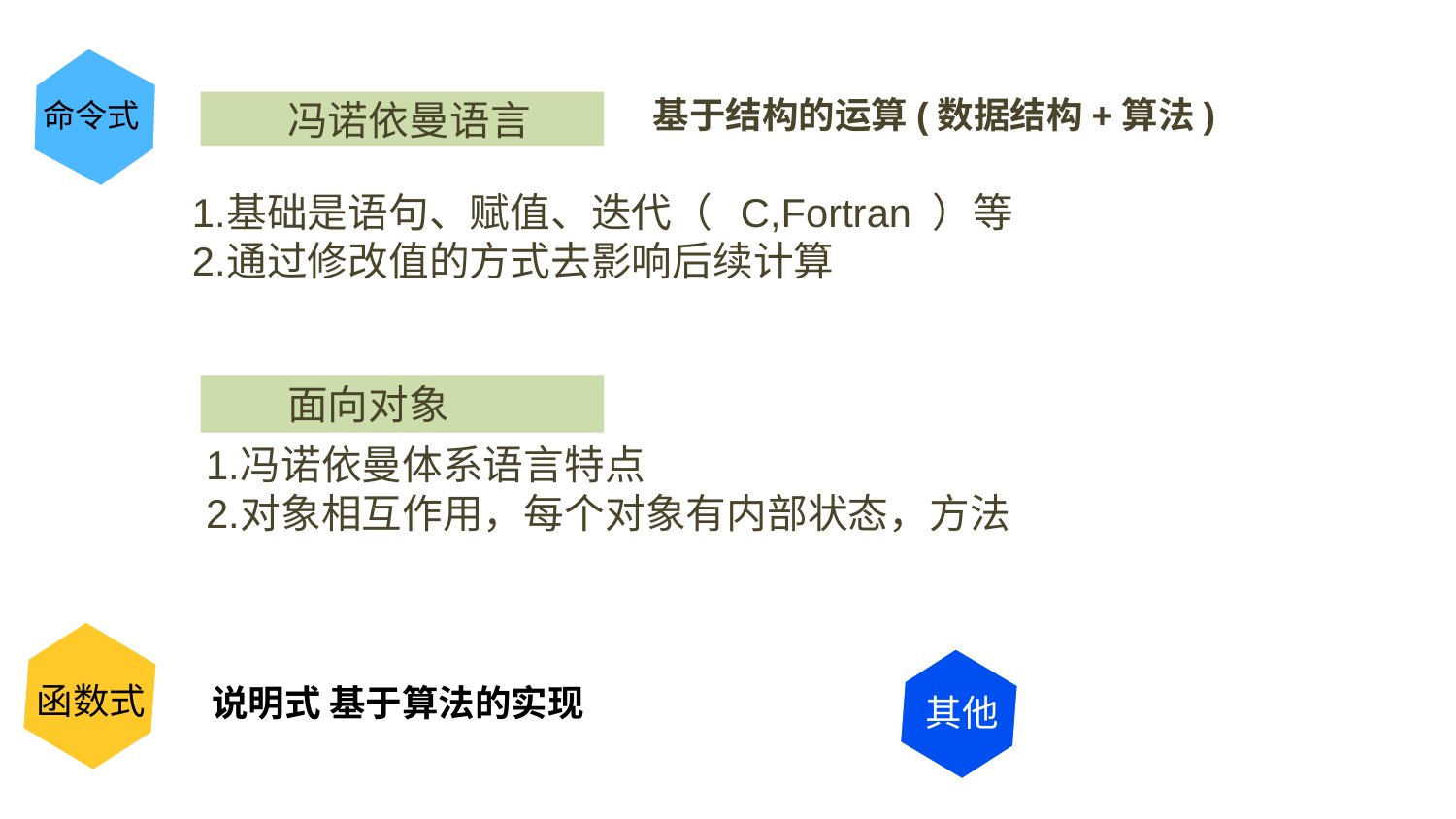

冯诺依曼语言

基于结构的运算(数据结构+算法)
命令式
冯诺依曼语言

基础是语句、赋值、迭代（  C,Fortran ）等
通过修改值的方式去影响后续计算
面向对象
冯诺依曼体系语言特点
对象相互作用，每个对象有内部状态，方法

函数式
说明式 基于算法的实现
其他